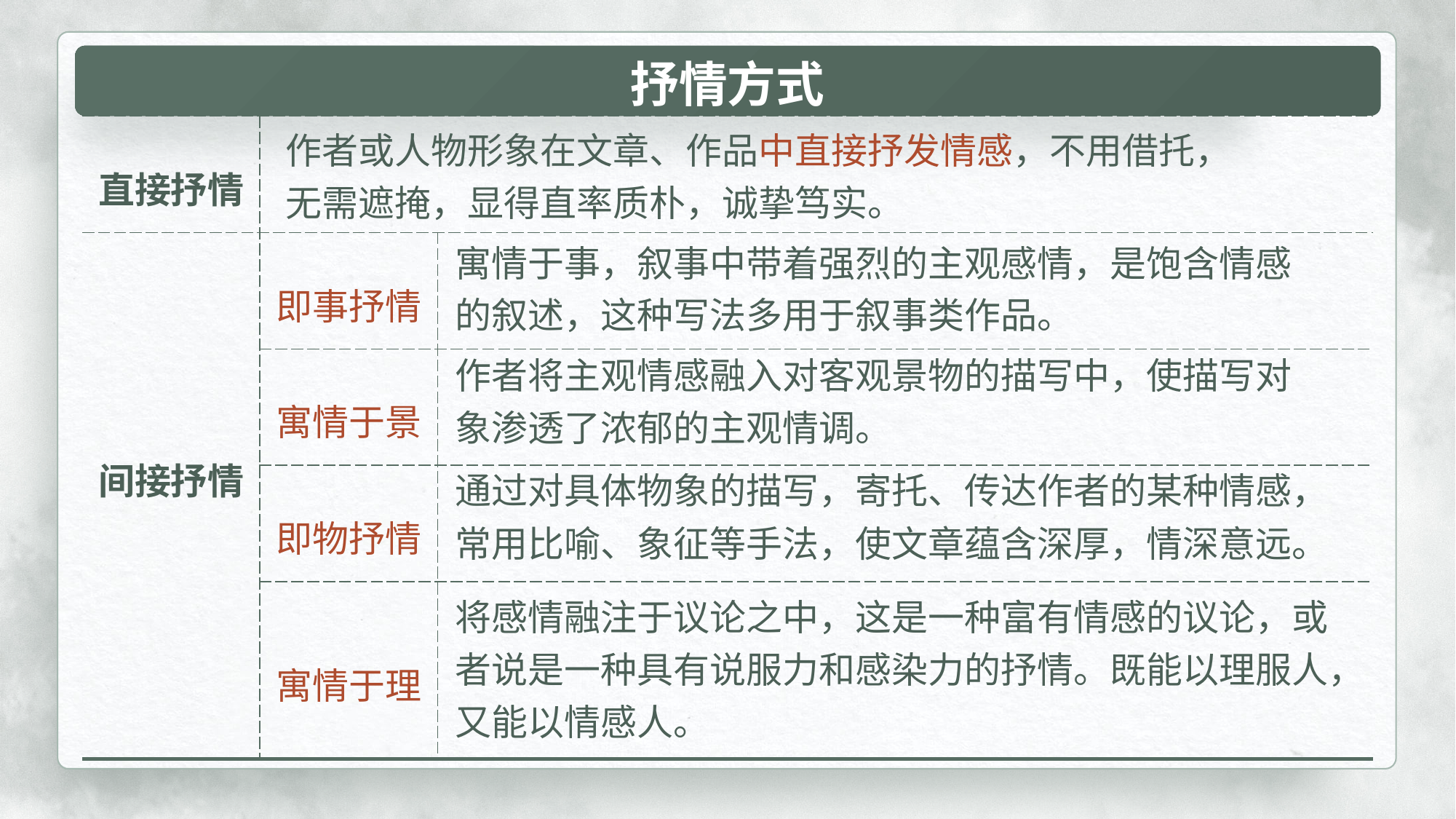

| 抒情方式 |  |  |
| --- | --- | --- |
| 直接抒情 |  |  |
| 间接抒情 | 即事抒情 |  |
|  | 寓情于景 |  |
|  | 即物抒情 |  |
|  | 寓情于理 |  |
作者或人物形象在文章、作品中直接抒发情感，不用借托，无需遮掩，显得直率质朴，诚挚笃实。
寓情于事，叙事中带着强烈的主观感情，是饱含情感的叙述，这种写法多用于叙事类作品。
作者将主观情感融入对客观景物的描写中，使描写对象渗透了浓郁的主观情调。
通过对具体物象的描写，寄托、传达作者的某种情感，常用比喻、象征等手法，使文章蕴含深厚，情深意远。
将感情融注于议论之中，这是一种富有情感的议论，或者说是一种具有说服力和感染力的抒情。既能以理服人，又能以情感人。